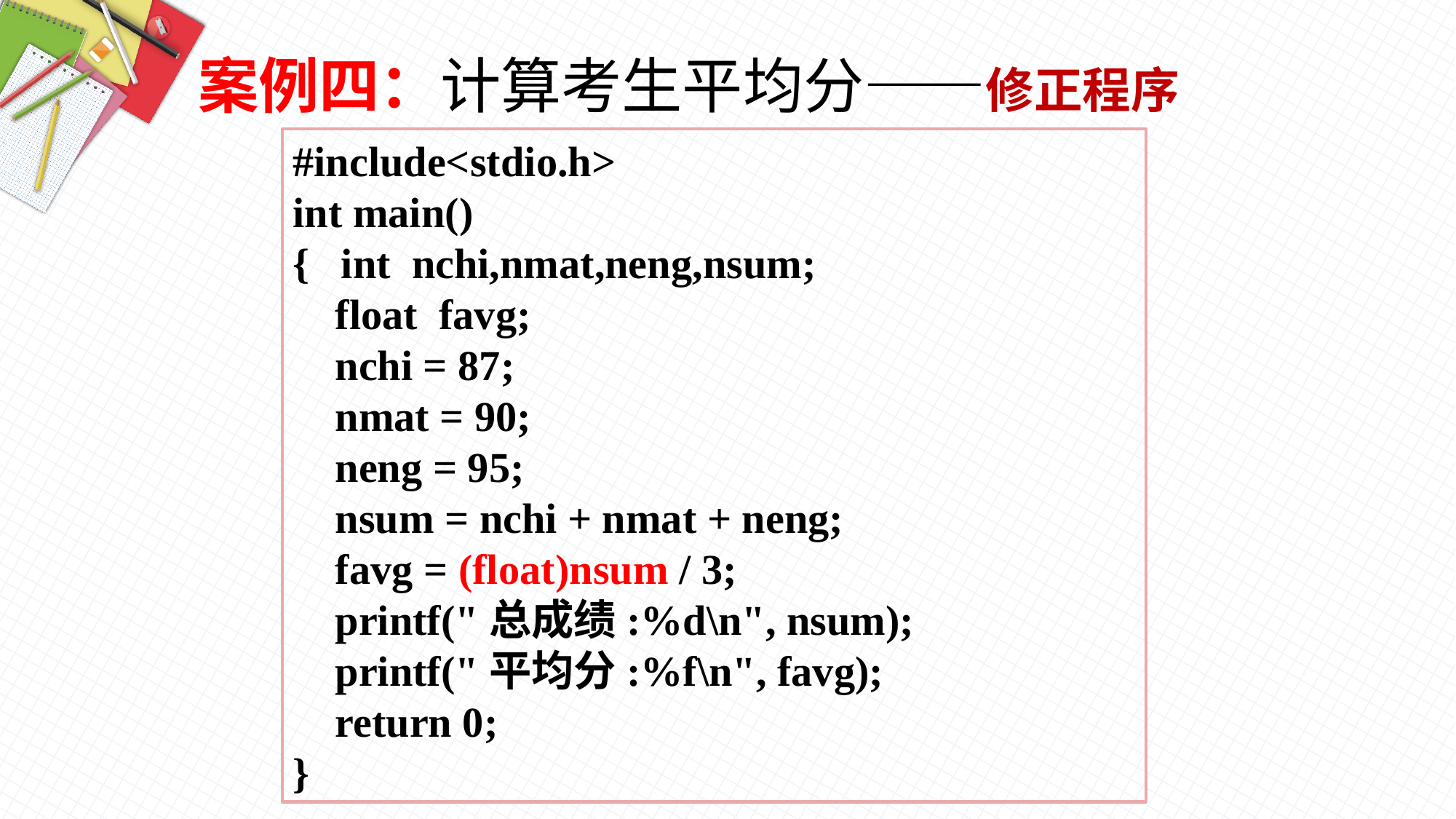

案例四：计算考生平均分——修正程序
#include<stdio.h>
int main()
{   int  nchi,nmat,neng,nsum;
    float  favg;
    nchi = 87;
    nmat = 90;
    neng = 95;
    nsum = nchi + nmat + neng;
    favg = (float)nsum / 3;
    printf("总成绩:%d\n", nsum);
    printf("平均分:%f\n", favg);
    return 0;
}